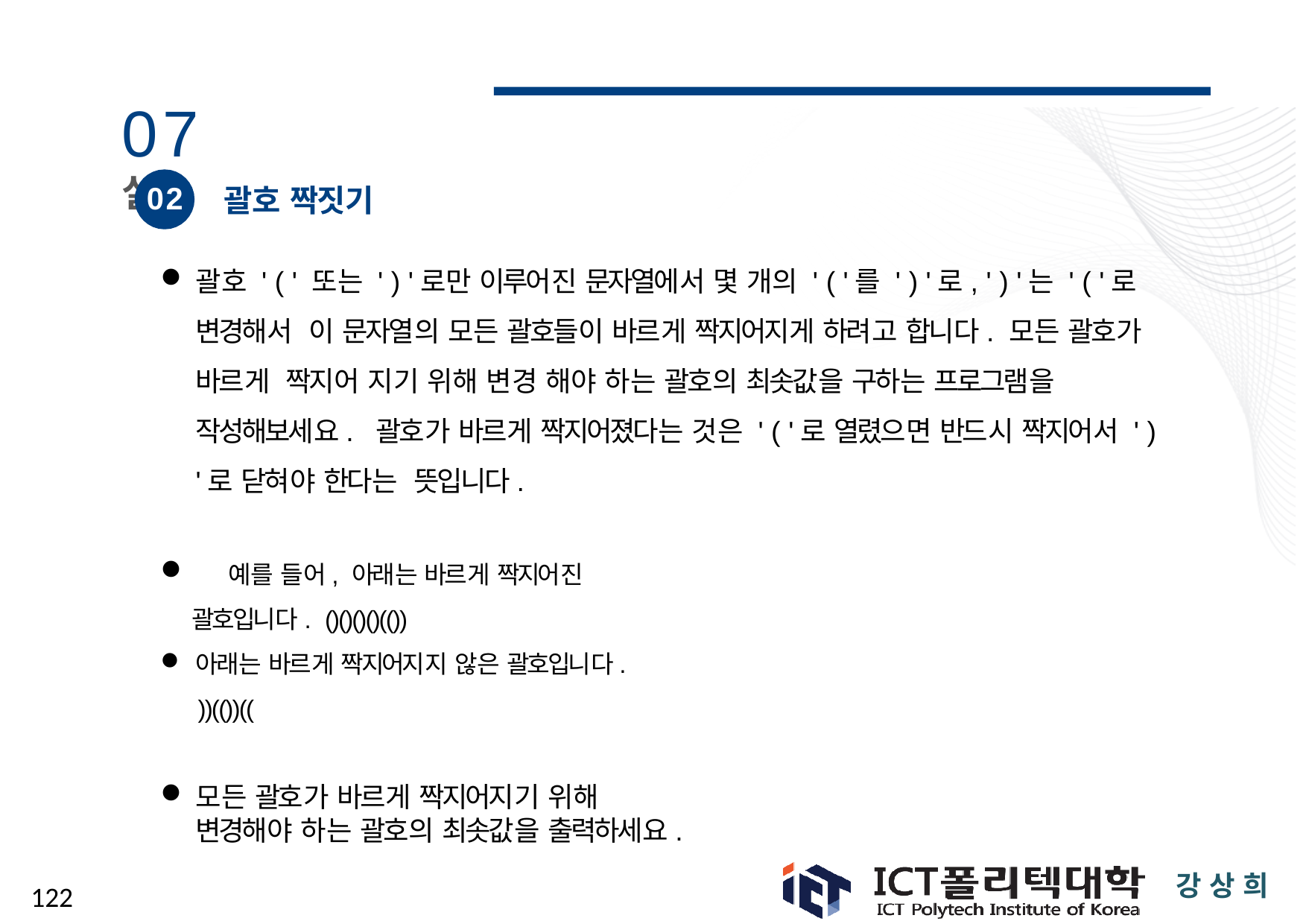

# 07 실습

02
괄호 짝짓기
괄호 ' ( ' 또는 ' ) '로만 이루어진 문자열에서 몇 개의 ' ( '를 ' ) '로, ' ) '는 ' ( '로 변경해서  이 문자열의 모든 괄호들이 바르게 짝지어지게 하려고 합니다. 모든 괄호가 바르게  짝지어 지기 위해 변경 해야 하는 괄호의 최솟값을 구하는 프로그램을 작성해보세요.  괄호가 바르게 짝지어졌다는 것은 ' ( '로 열렸으면 반드시 짝지어서 ' ) '로 닫혀야 한다는  뜻입니다.

	예를 들어, 아래는 바르게 짝지어진 괄호입니다.  ()()()()(())
아래는 바르게 짝지어지지 않은 괄호입니다.
))(())((

모든 괄호가 바르게 짝지어지기 위해 변경해야 하는 괄호의 최솟값을 출력하세요.